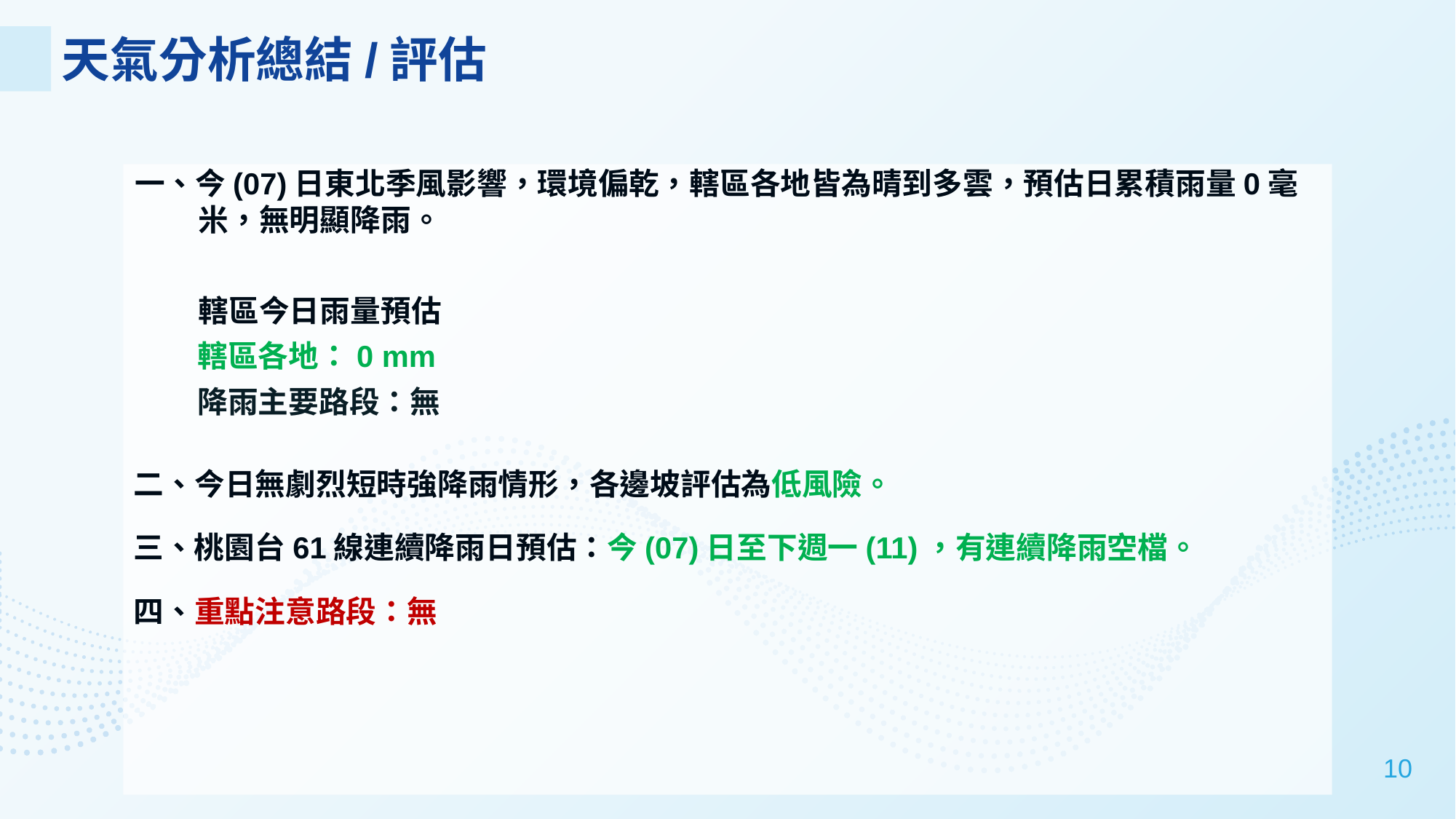

一、今(07)日東北季風影響，環境偏乾，轄區各地皆為晴到多雲，預估日累積雨量0毫米，無明顯降雨。

	轄區今日雨量預估
轄區各地：0 mm
降雨主要路段：無

二、今日無劇烈短時強降雨情形，各邊坡評估為低風險。
三、桃園台61線連續降雨日預估：今(07)日至下週一(11)，有連續降雨空檔。
四、重點注意路段：無
10